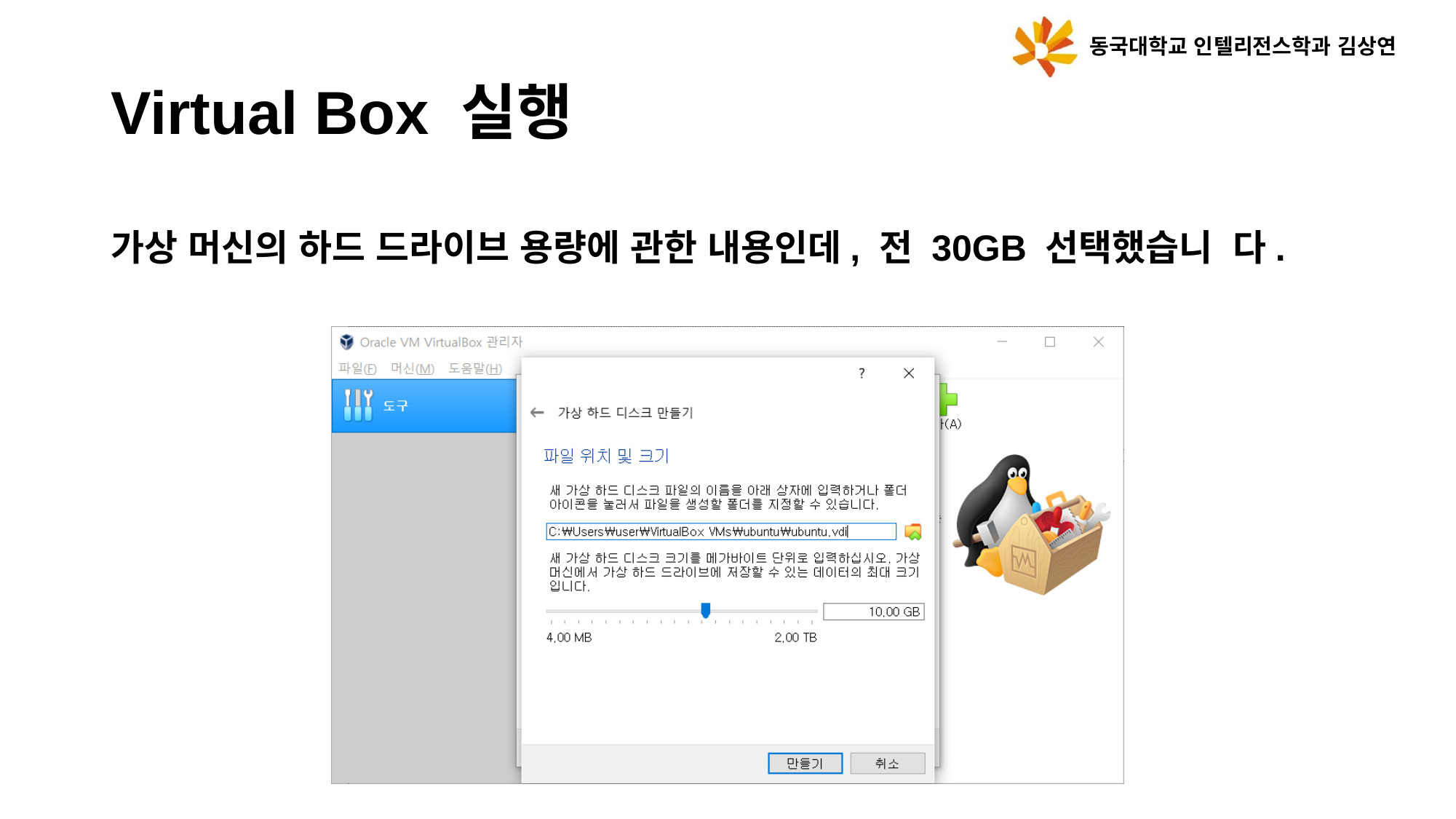

동국대학교 인텔리전스학과 김상연
Virtual Box 실행
가상 머신의 하드 드라이브 용량에 관한 내용인데, 전 30GB 선택했습니  다.